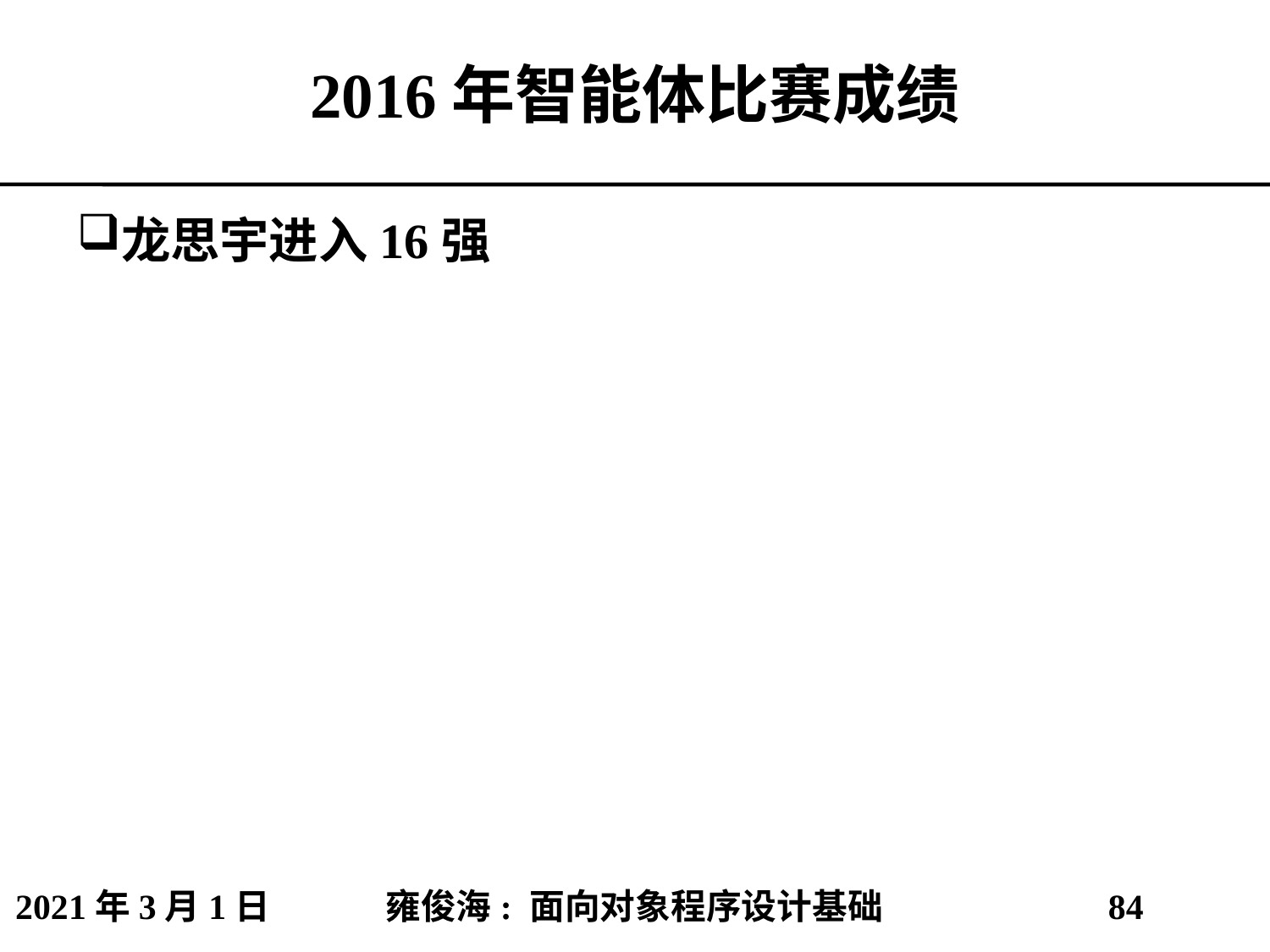

# 2016年智能体比赛成绩

龙思宇进入16强
2021年3月1日
雍俊海: 面向对象程序设计基础
84